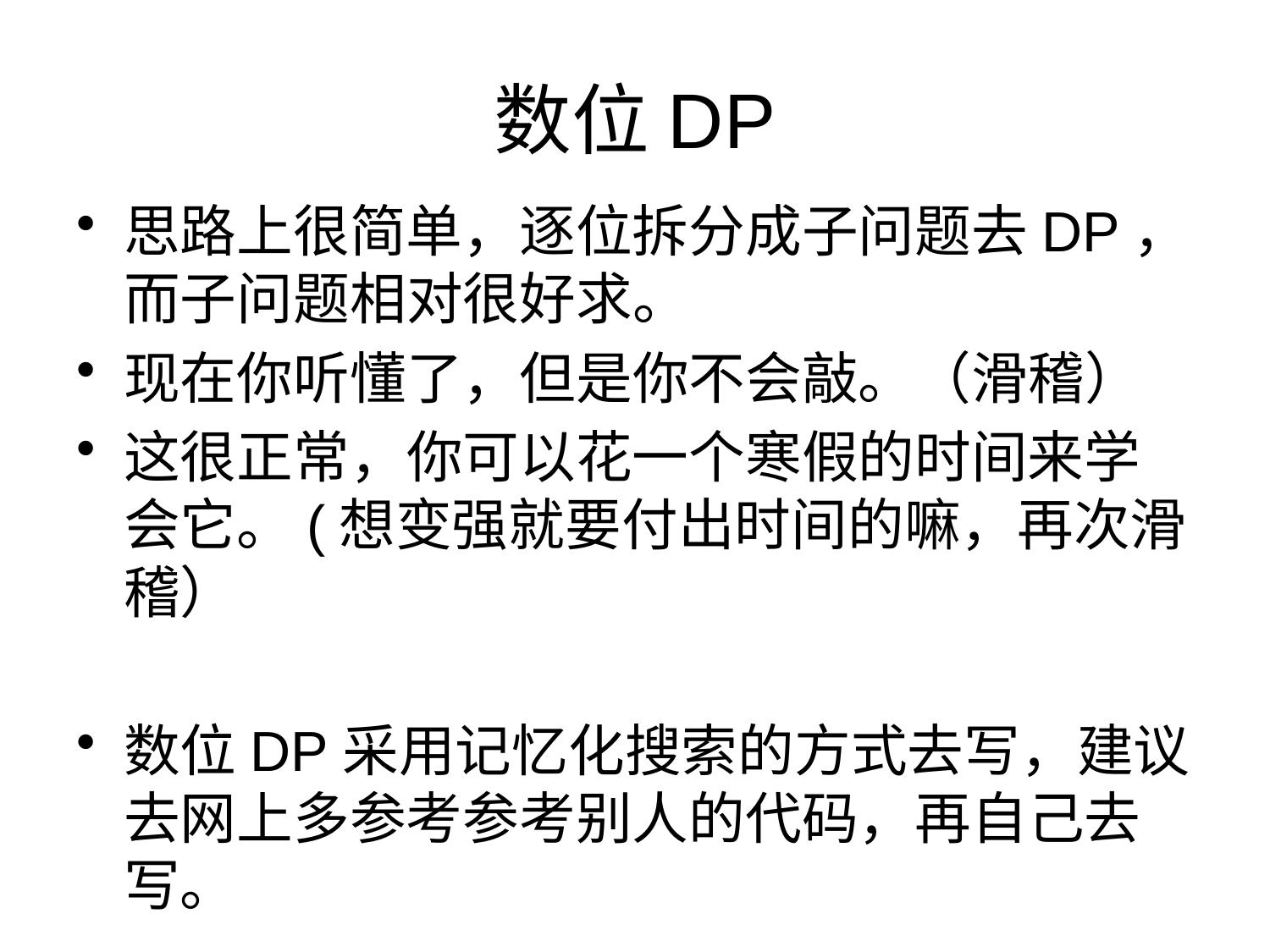

# 数位DP
思路上很简单，逐位拆分成子问题去DP，而子问题相对很好求。
现在你听懂了，但是你不会敲。（滑稽）
这很正常，你可以花一个寒假的时间来学会它。(想变强就要付出时间的嘛，再次滑稽）

数位DP采用记忆化搜索的方式去写，建议去网上多参考参考别人的代码，再自己去写。